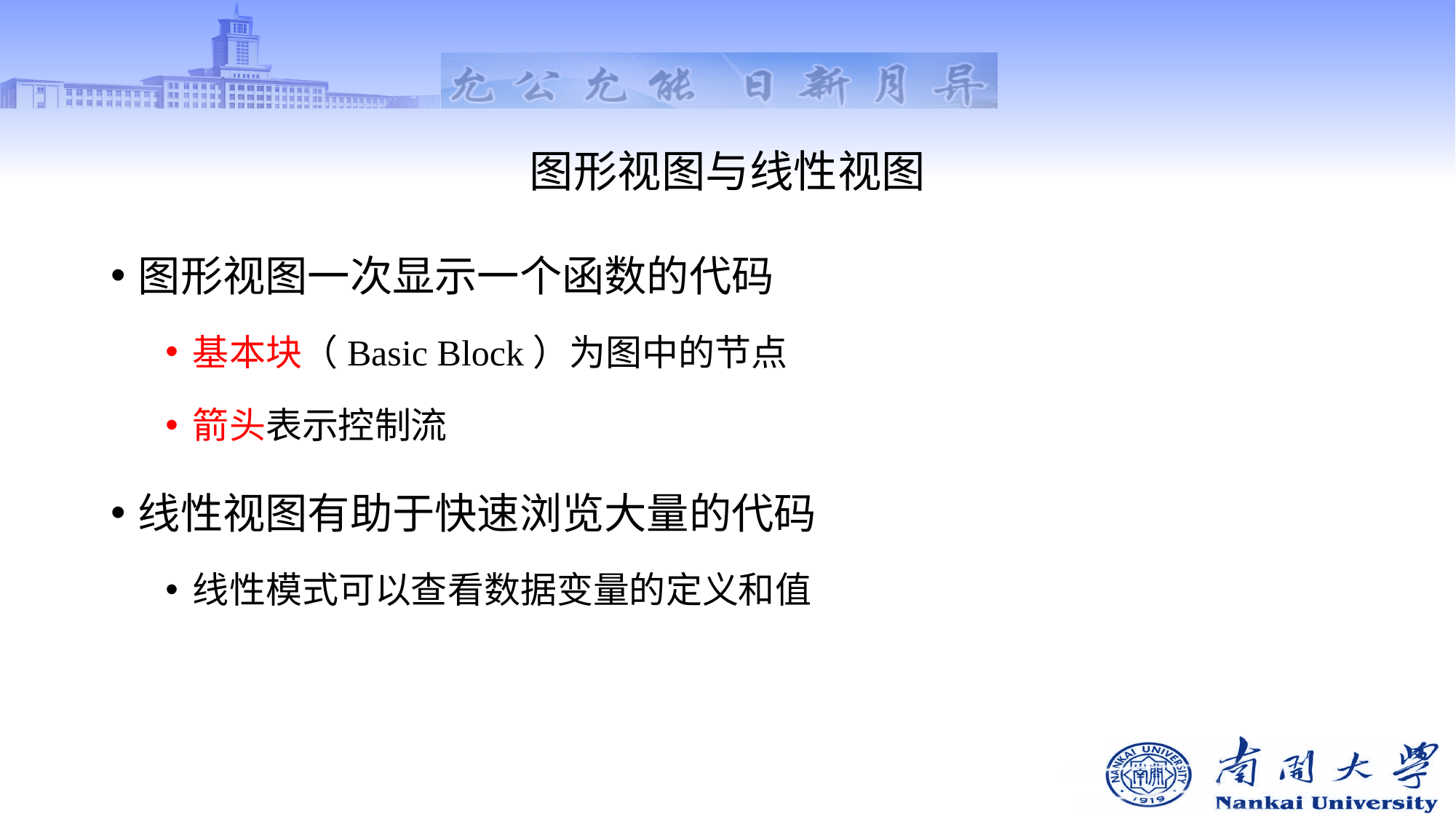

# 图形视图与线性视图
图形视图一次显示一个函数的代码
基本块（Basic Block）为图中的节点
箭头表示控制流
线性视图有助于快速浏览大量的代码
线性模式可以查看数据变量的定义和值